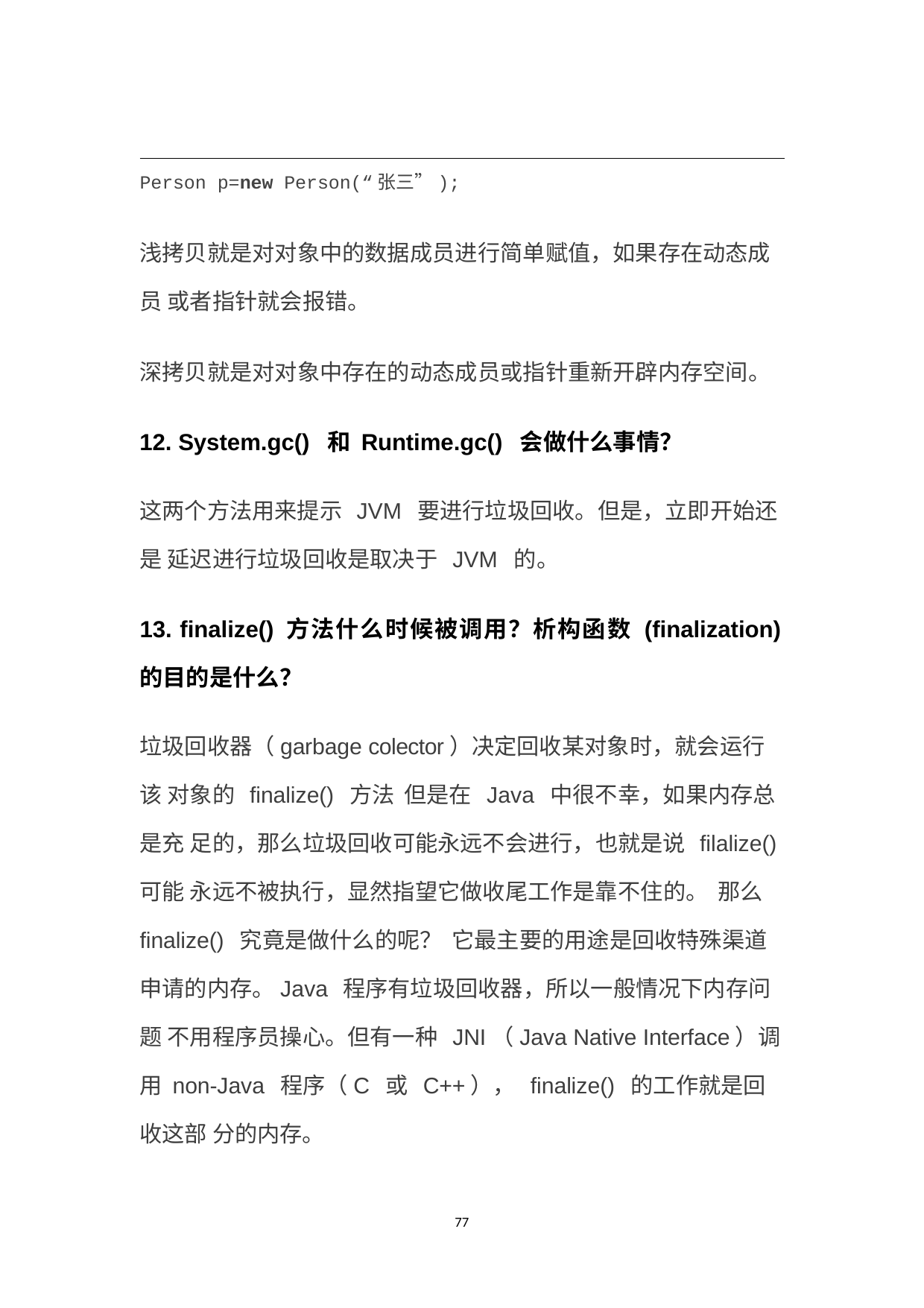

Person p=new Person(“张三”);

浅拷贝就是对对象中的数据成员进行简单赋值，如果存在动态成员 或者指针就会报错。

深拷贝就是对对象中存在的动态成员或指针重新开辟内存空间。

System.gc() 和 Runtime.gc() 会做什么事情？
这两个方法用来提示 JVM 要进行垃圾回收。但是，立即开始还是 延迟进行垃圾回收是取决于 JVM 的。

finalize() 方法什么时候被调用？析构函数 (finalization)
的目的是什么？
垃圾回收器（garbage colector）决定回收某对象时，就会运行该 对象的 finalize() 方法 但是在 Java 中很不幸，如果内存总是充 足的，那么垃圾回收可能永远不会进行，也就是说 filalize() 可能 永远不被执行，显然指望它做收尾工作是靠不住的。 那么 finalize() 究竟是做什么的呢？ 它最主要的用途是回收特殊渠道 申请的内存。Java 程序有垃圾回收器，所以一般情况下内存问题 不用程序员操心。但有一种 JNI（Java Native Interface）调用 non-Java 程序（C 或 C++）， finalize() 的工作就是回收这部 分的内存。
77